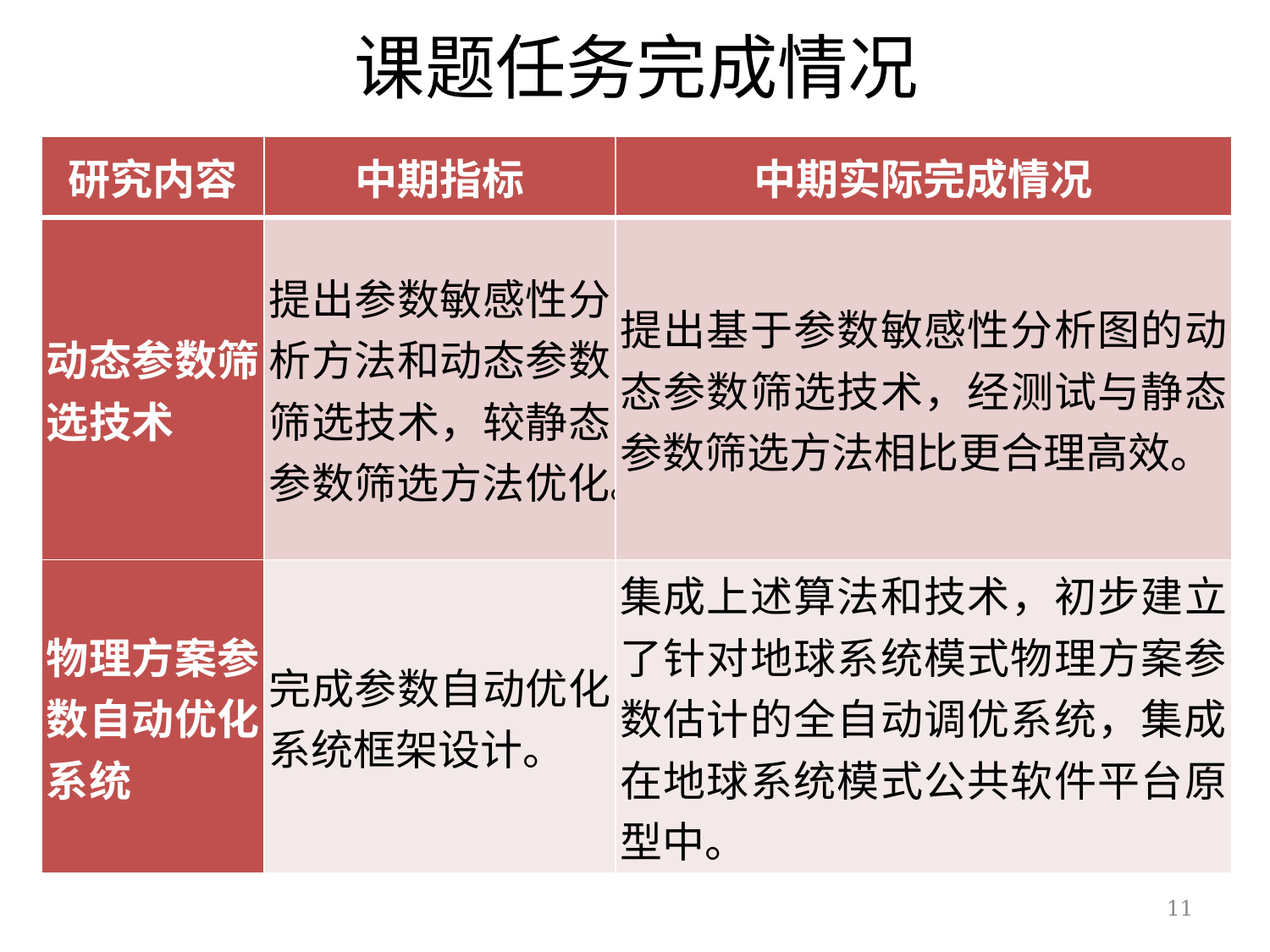

# 课题任务完成情况
| 研究内容 | 中期指标 | 中期实际完成情况 |
| --- | --- | --- |
| 动态参数筛选技术 | 提出参数敏感性分析方法和动态参数筛选技术，较静态参数筛选方法优化。 | 提出基于参数敏感性分析图的动态参数筛选技术，经测试与静态参数筛选方法相比更合理高效。 |
| 物理方案参数自动优化系统 | 完成参数自动优化系统框架设计。 | 集成上述算法和技术，初步建立了针对地球系统模式物理方案参数估计的全自动调优系统，集成在地球系统模式公共软件平台原型中。 |
11